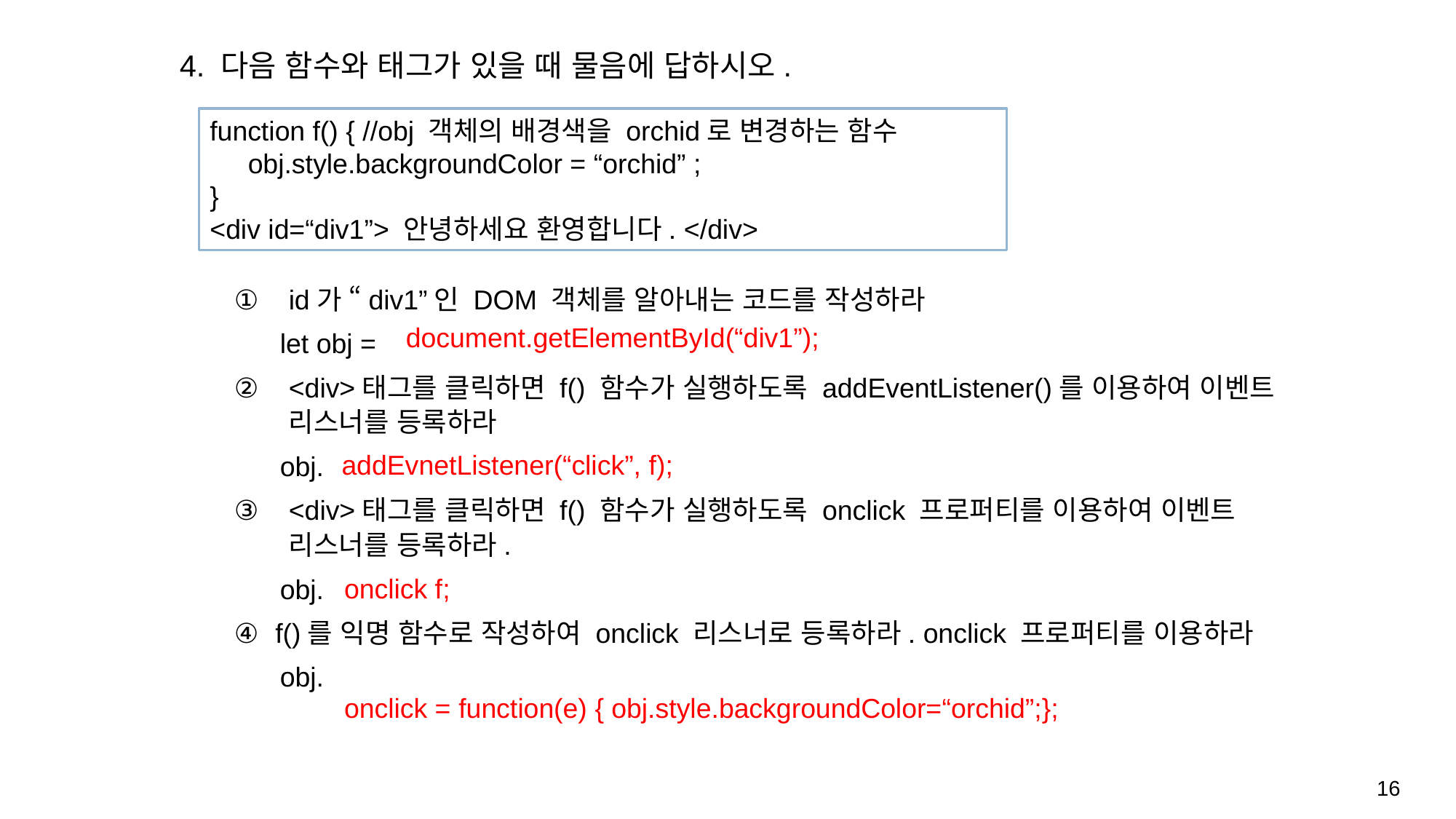

4. 다음 함수와 태그가 있을 때 물음에 답하시오.

id가 “div1”인 DOM 객체를 알아내는 코드를 작성하라
      let obj =
<div>태그를 클릭하면 f() 함수가 실행하도록 addEventListener()를 이용하여 이벤트 리스너를 등록하라
      obj.
<div>태그를 클릭하면 f() 함수가 실행하도록 onclick 프로퍼티를 이용하여 이벤트 리스너를 등록하라.
      obj.
f()를 익명 함수로 작성하여 onclick 리스너로 등록하라. onclick 프로퍼티를 이용하라
      obj.
function f() { //obj 객체의 배경색을 orchid로 변경하는 함수
     obj.style.backgroundColor = “orchid” ;
}
<div id=“div1”> 안녕하세요 환영합니다. </div>
document.getElementById(“div1”);
addEvnetListener(“click”, f);
onclick f;
onclick = function(e) { obj.style.backgroundColor=“orchid”;};